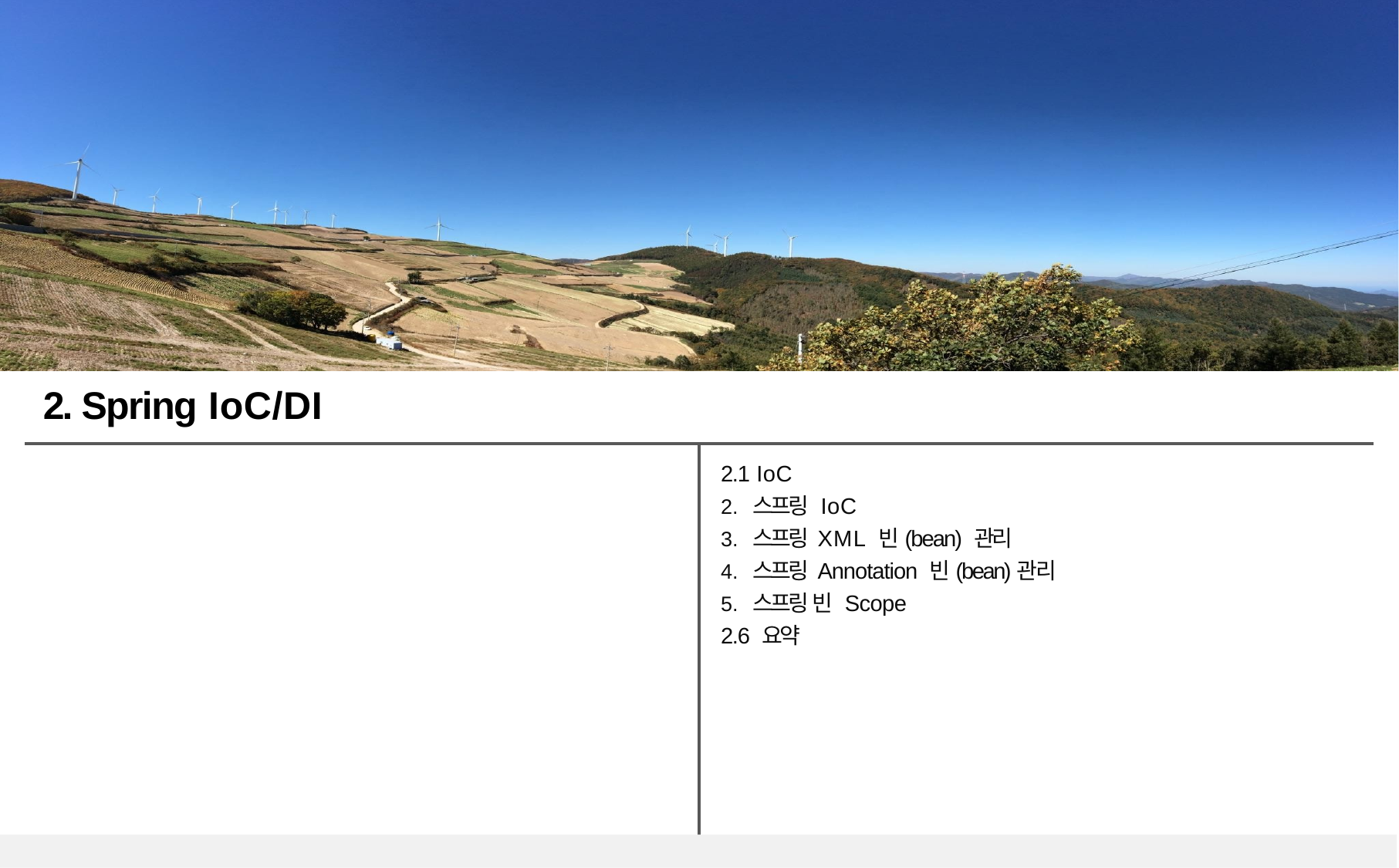

# 2. Spring IoC/DI

2.1 IoC
스프링 IoC
스프링 XML 빈(bean) 관리
스프링 Annotation 빈(bean)관리
스프링 빈 Scope
2.6 요약